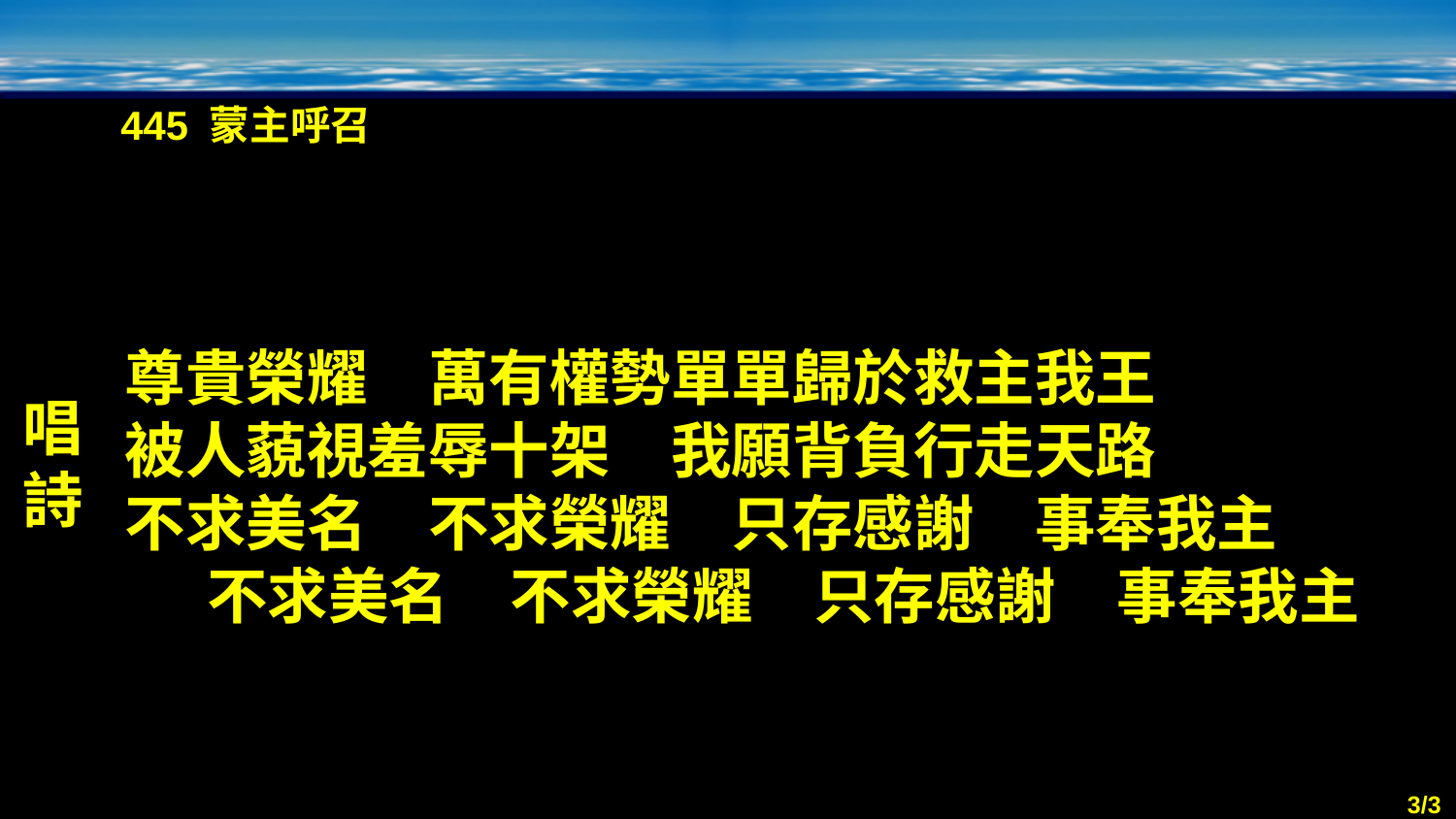

445 蒙主呼召
唱詩
尊貴榮耀　萬有權勢單單歸於救主我王
被人藐視羞辱十架　我願背負行走天路
不求美名　不求榮耀　只存感謝　事奉我主
不求美名　不求榮耀　只存感謝　事奉我主
3/3